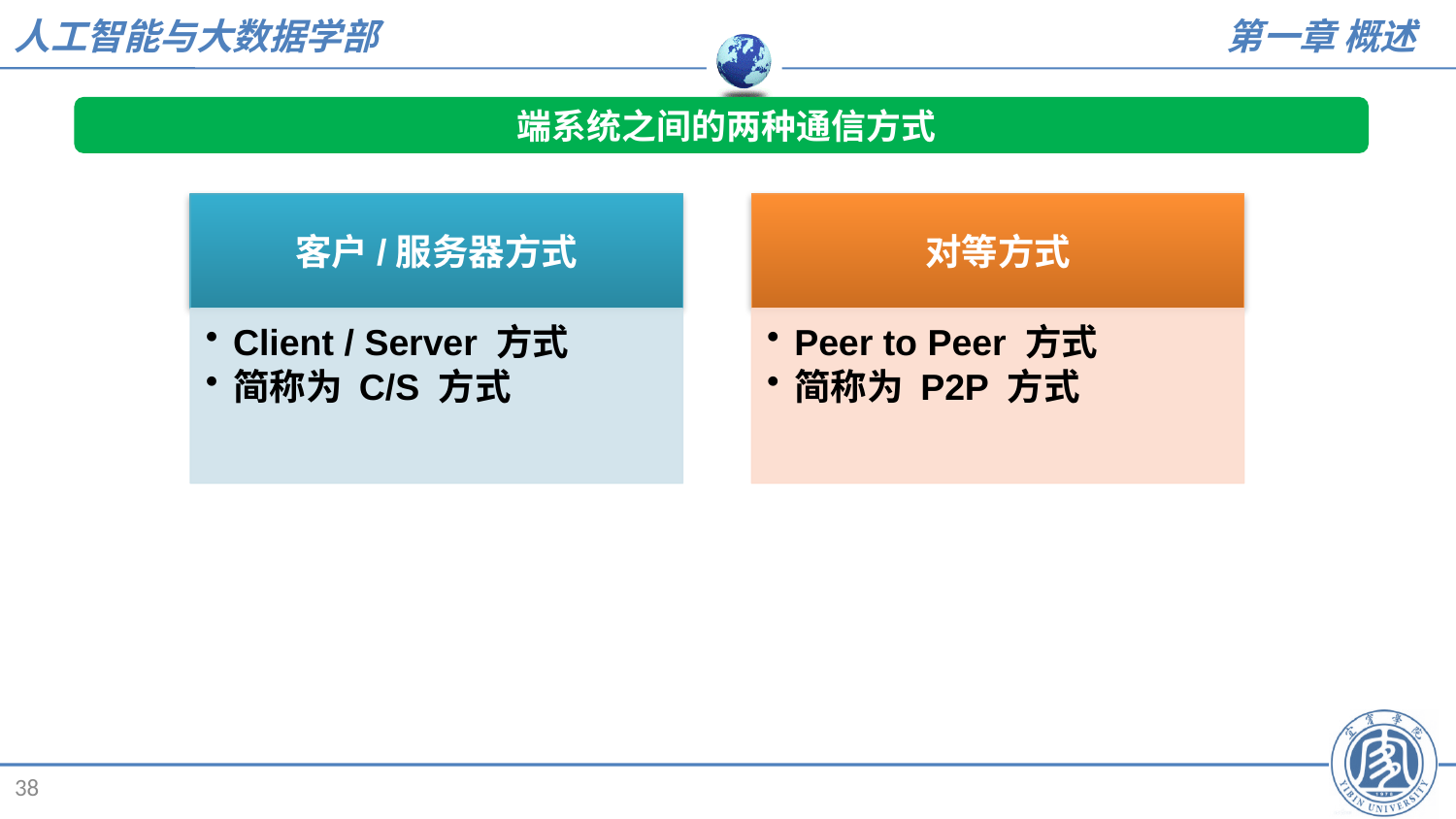

端系统之间的两种通信方式
客户/服务器方式
Client / Server 方式
简称为 C/S 方式
对等方式
Peer to Peer 方式
简称为 P2P 方式
38